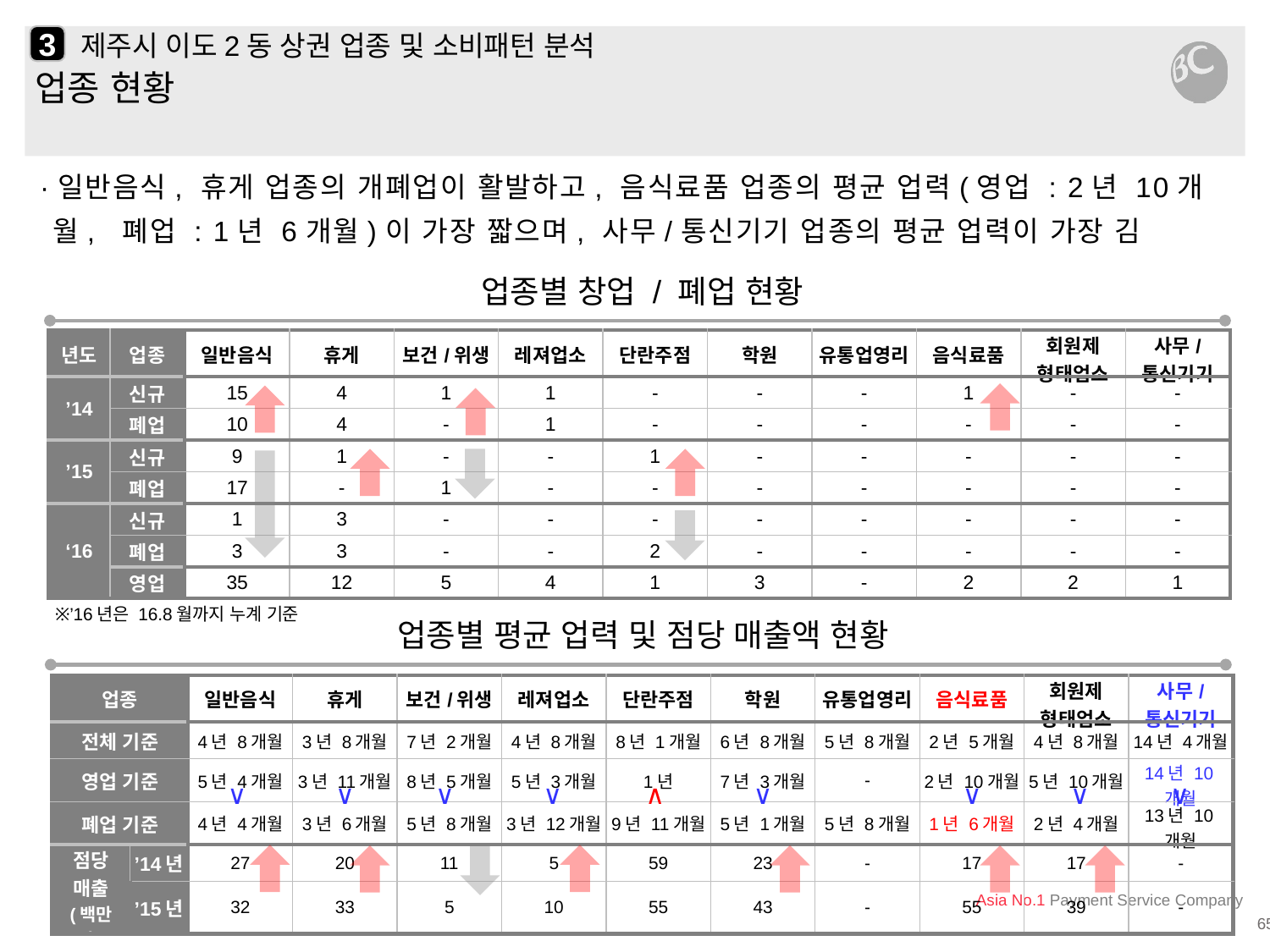

3
# 제주시 이도2동 상권 업종 및 소비패턴 분석
업종 현황
·일반음식, 휴게 업종의 개폐업이 활발하고, 음식료품 업종의 평균 업력(영업 : 2년 10개월,  폐업 : 1년 6개월)이 가장 짧으며, 사무/통신기기 업종의 평균 업력이 가장 김
업종별 창업 / 폐업 현황
| 년도 | 업종 | 일반음식 | 휴게 | 보건/위생 | 레져업소 | 단란주점 | 학원 | 유통업영리 | 음식료품 | 회원제 형태업소 | 사무/ 통신기기 |
| --- | --- | --- | --- | --- | --- | --- | --- | --- | --- | --- | --- |
| ’14 | 신규 | 15 | 4 | 1 | 1 | - | - | - | 1 | - | - |
|  | 폐업 | 10 | 4 | - | 1 | - | - | - | - | - | - |
| ’15 | 신규 | 9 | 1 | - | - | 1 | - | - | - | - | - |
|  | 폐업 | 17 | - | 1 | - | - | - | - | - | - | - |
| ‘16 | 신규 | 1 | 3 | - | - | - | - | - | - | - | - |
|  | 폐업 | 3 | 3 | - | - | 2 | - | - | - | - | - |
|  | 영업 | 35 | 12 | 5 | 4 | 1 | 3 | - | 2 | 2 | 1 |

※’16년은 16.8월까지 누계 기준
업종별 평균 업력 및 점당 매출액 현황
| 업종 |  | 일반음식 | 휴게 | 보건/위생 | 레져업소 | 단란주점 | 학원 | 유통업영리 | 음식료품 | 회원제 형태업소 | 사무/ 통신기기 |
| --- | --- | --- | --- | --- | --- | --- | --- | --- | --- | --- | --- |
| 전체 기준 |  | 4년 8개월 | 3년 8개월 | 7년 2개월 | 4년 8개월 | 8년 1개월 | 6년 8개월 | 5년 8개월 | 2년 5개월 | 4년 8개월 | 14년 4개월 |
| 영업 기준 |  | 5년 4개월 | 3년 11개월 | 8년 5개월 | 5년 3개월 | 1년 | 7년 3개월 | - | 2년 10개월 | 5년 10개월 | 14년 10개월 |
| 폐업 기준 |  | 4년 4개월 | 3년 6개월 | 5년 8개월 | 3년 12개월 | 9년 11개월 | 5년 1개월 | 5년 8개월 | 1년 6개월 | 2년 4개월 | 13년 10개월 |
| 점당 매출 (백만원) | ’14년 | 27 | 20 | 11 | 5 | 59 | 23 | - | 17 | 17 | - |
|  | ’15년 | 32 | 33 | 5 | 10 | 55 | 43 | - | 55 | 39 | - |
∨
∨
∨
∨
∧
∨
∨
∨
∨